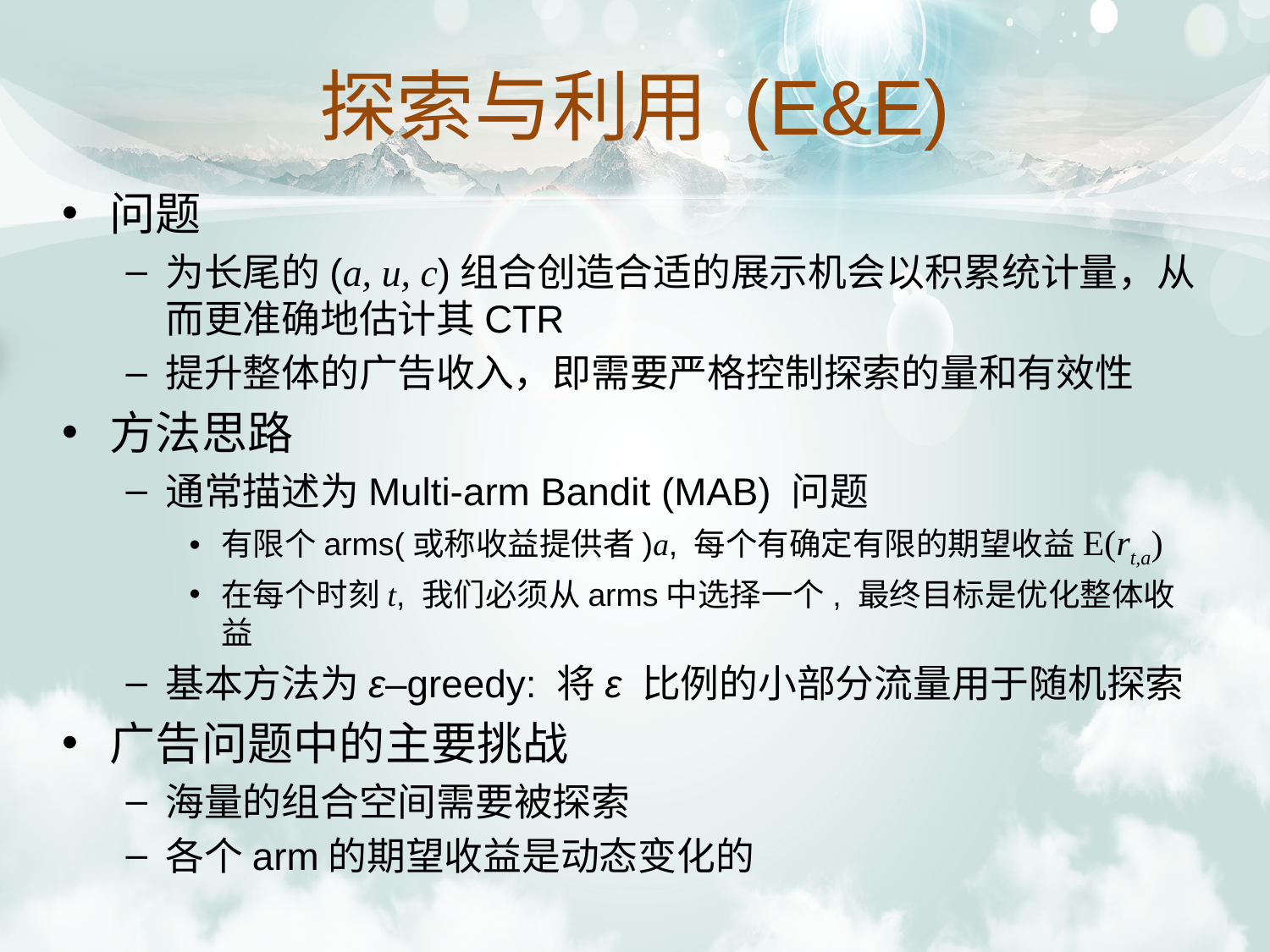

探索与利用 (E&E)
问题
为长尾的(a, u, c)组合创造合适的展示机会以积累统计量，从而更准确地估计其CTR
提升整体的广告收入，即需要严格控制探索的量和有效性
方法思路
通常描述为Multi-arm Bandit (MAB) 问题
有限个arms(或称收益提供者)a, 每个有确定有限的期望收益E(rt,a)
在每个时刻t, 我们必须从arms中选择一个, 最终目标是优化整体收益
基本方法为ε–greedy: 将ε 比例的小部分流量用于随机探索
广告问题中的主要挑战
海量的组合空间需要被探索
各个arm的期望收益是动态变化的